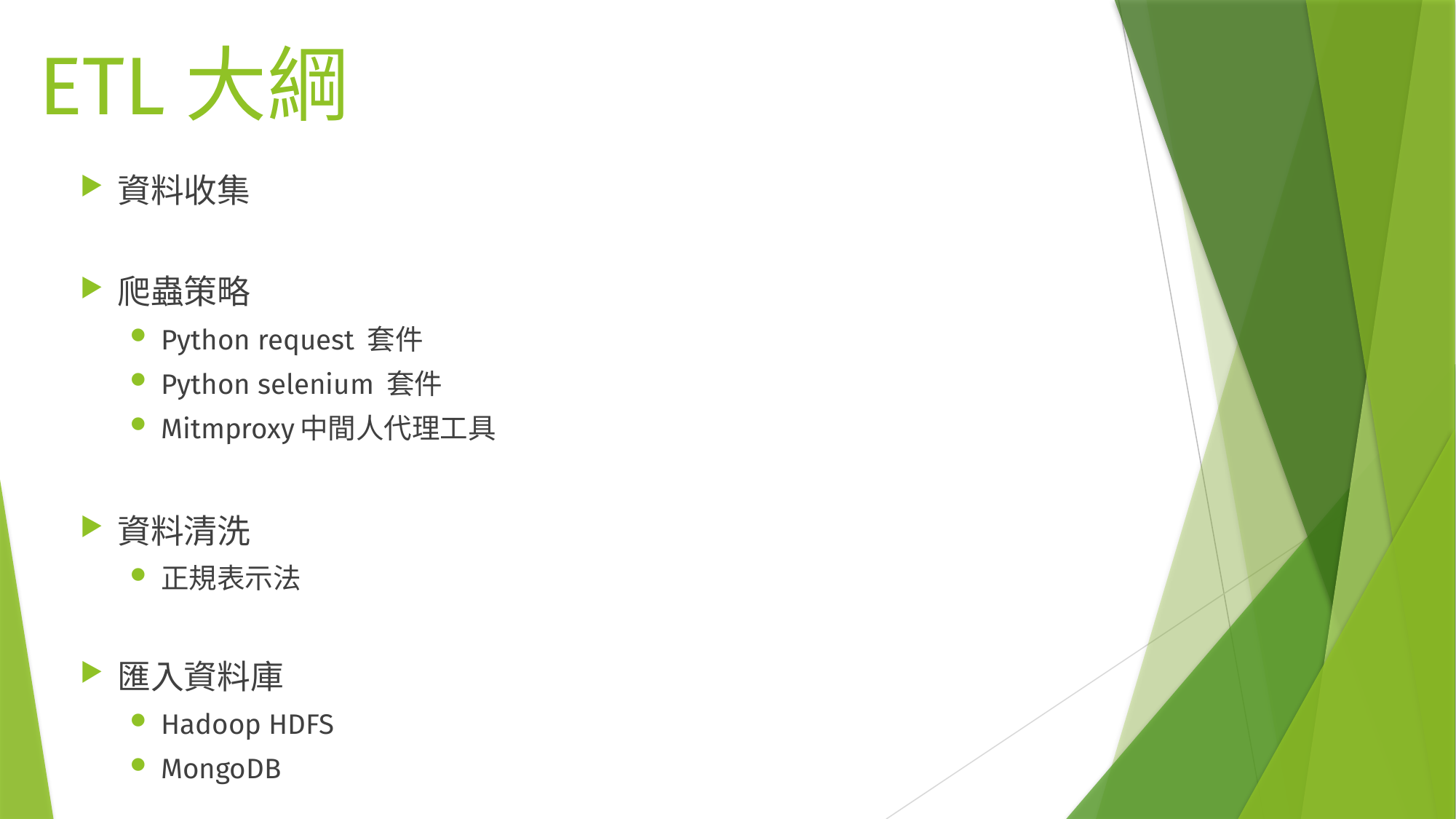

# ETL大綱
資料收集

爬蟲策略
Python request 套件
Python selenium 套件
Mitmproxy中間人代理工具

資料清洗
正規表示法

匯入資料庫
Hadoop HDFS
MongoDB